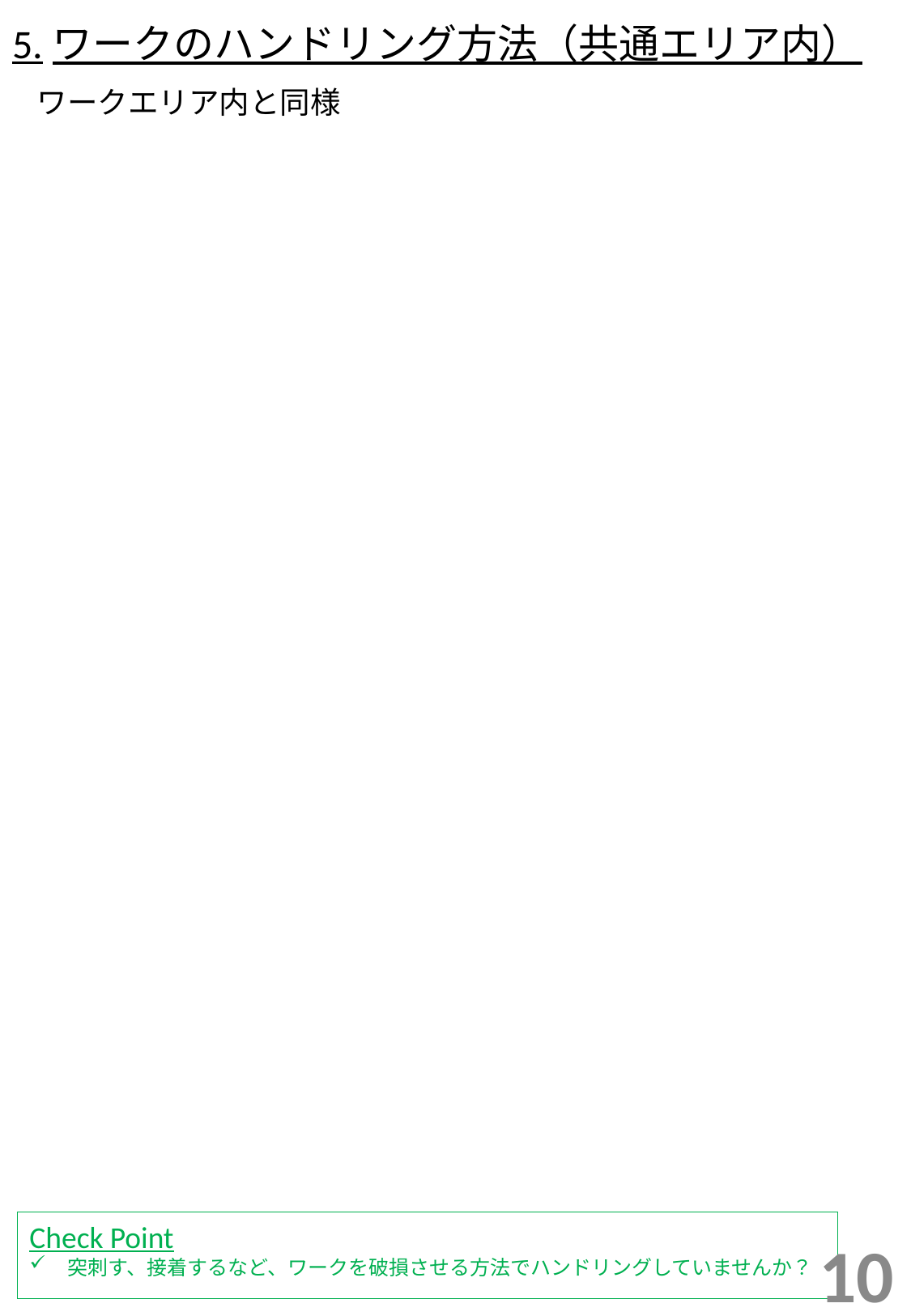

# 5.ワークのハンドリング方法（共通エリア内）
ワークエリア内と同様
Check Point
突刺す、接着するなど、ワークを破損させる方法でハンドリングしていませんか？

10